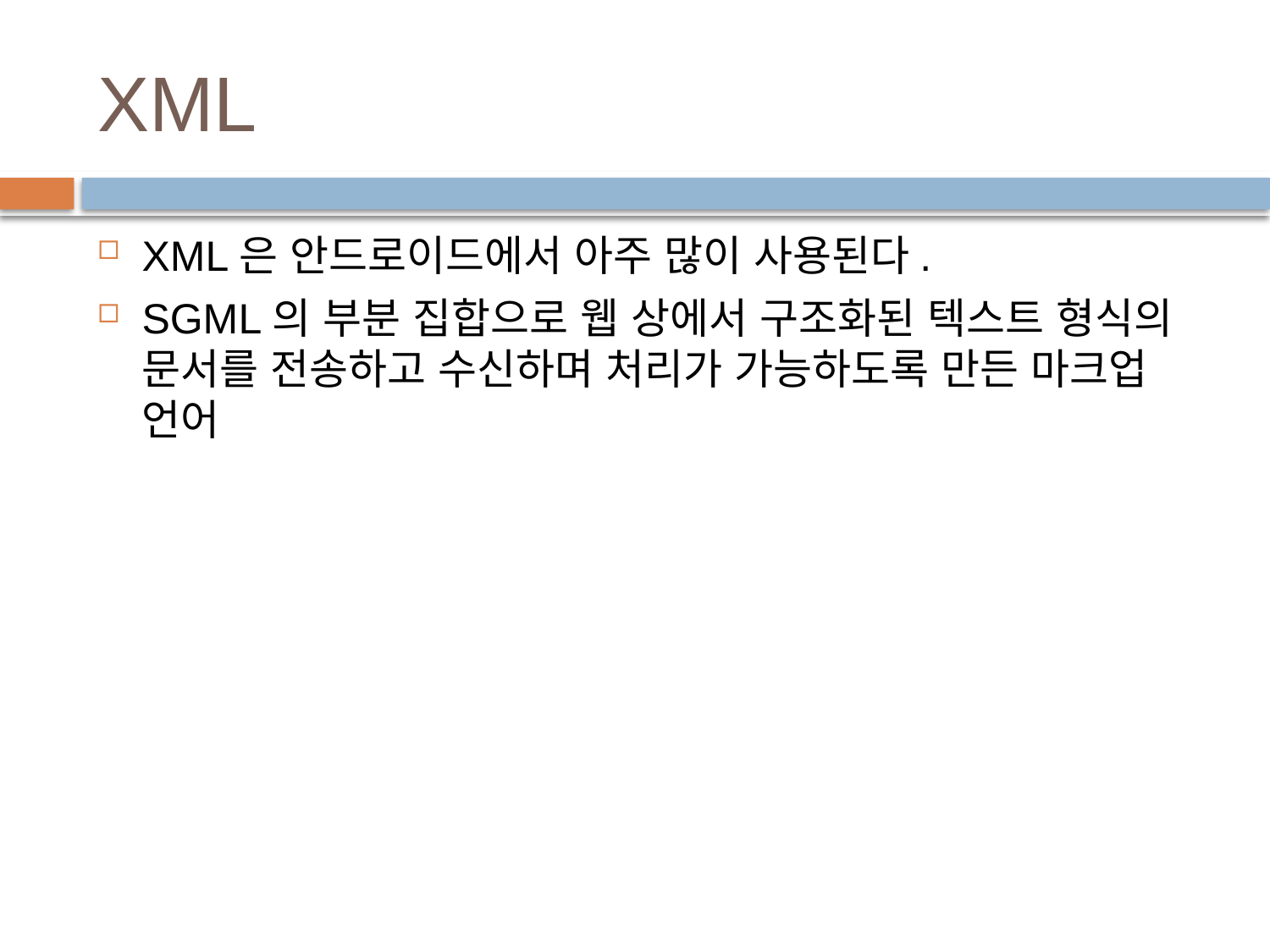

# XML
XML은 안드로이드에서 아주 많이 사용된다.
SGML의 부분 집합으로 웹 상에서 구조화된 텍스트 형식의 문서를 전송하고 수신하며 처리가 가능하도록 만든 마크업 언어